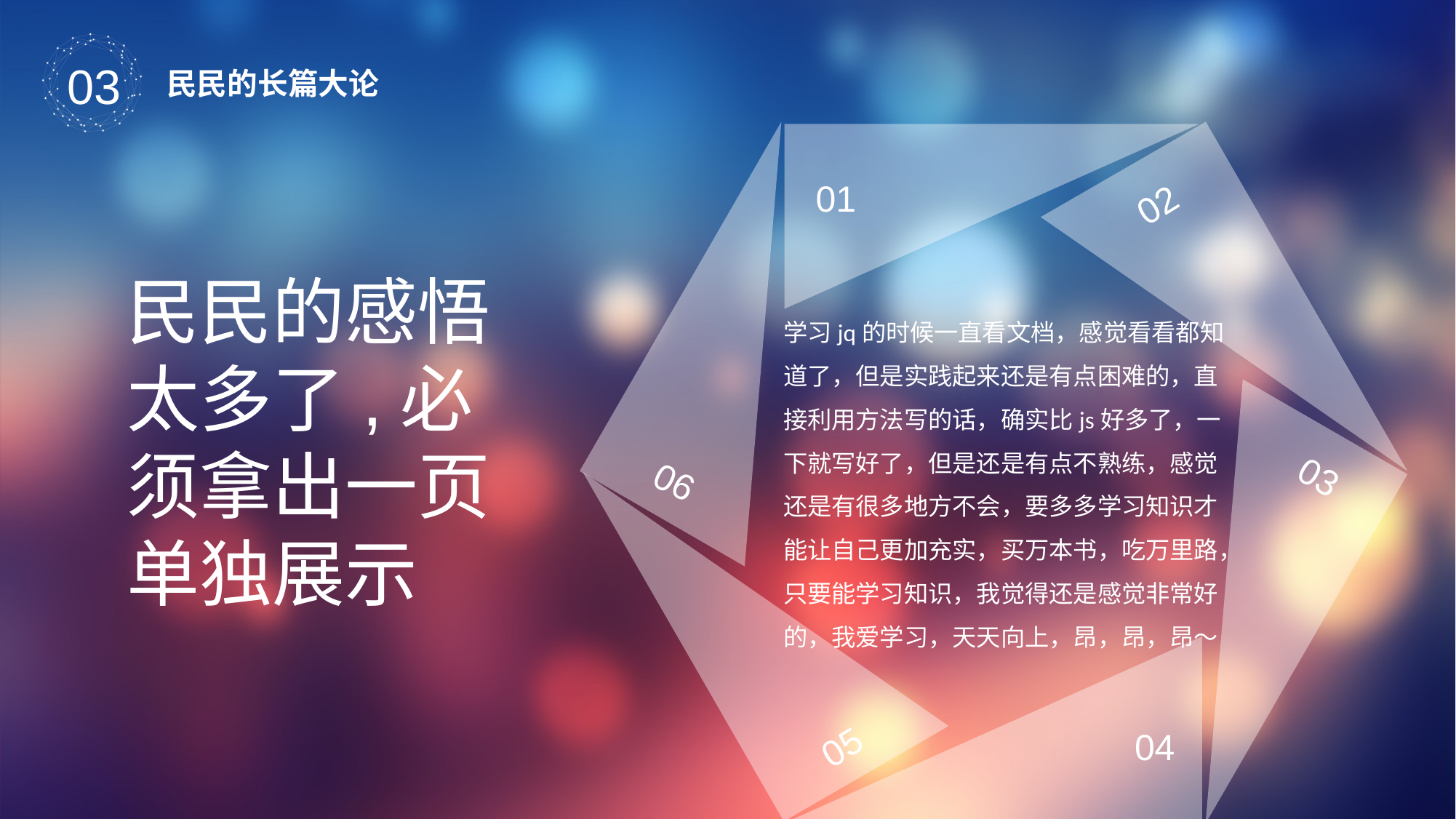

03
民民的长篇大论

01
02

03
06

05
04
民民的感悟太多了,必须拿出一页单独展示
学习jq的时候一直看文档，感觉看看都知道了，但是实践起来还是有点困难的，直接利用方法写的话，确实比js好多了，一下就写好了，但是还是有点不熟练，感觉还是有很多地方不会，要多多学习知识才能让自己更加充实，买万本书，吃万里路，只要能学习知识，我觉得还是感觉非常好的，我爱学习，天天向上，昂，昂，昂～